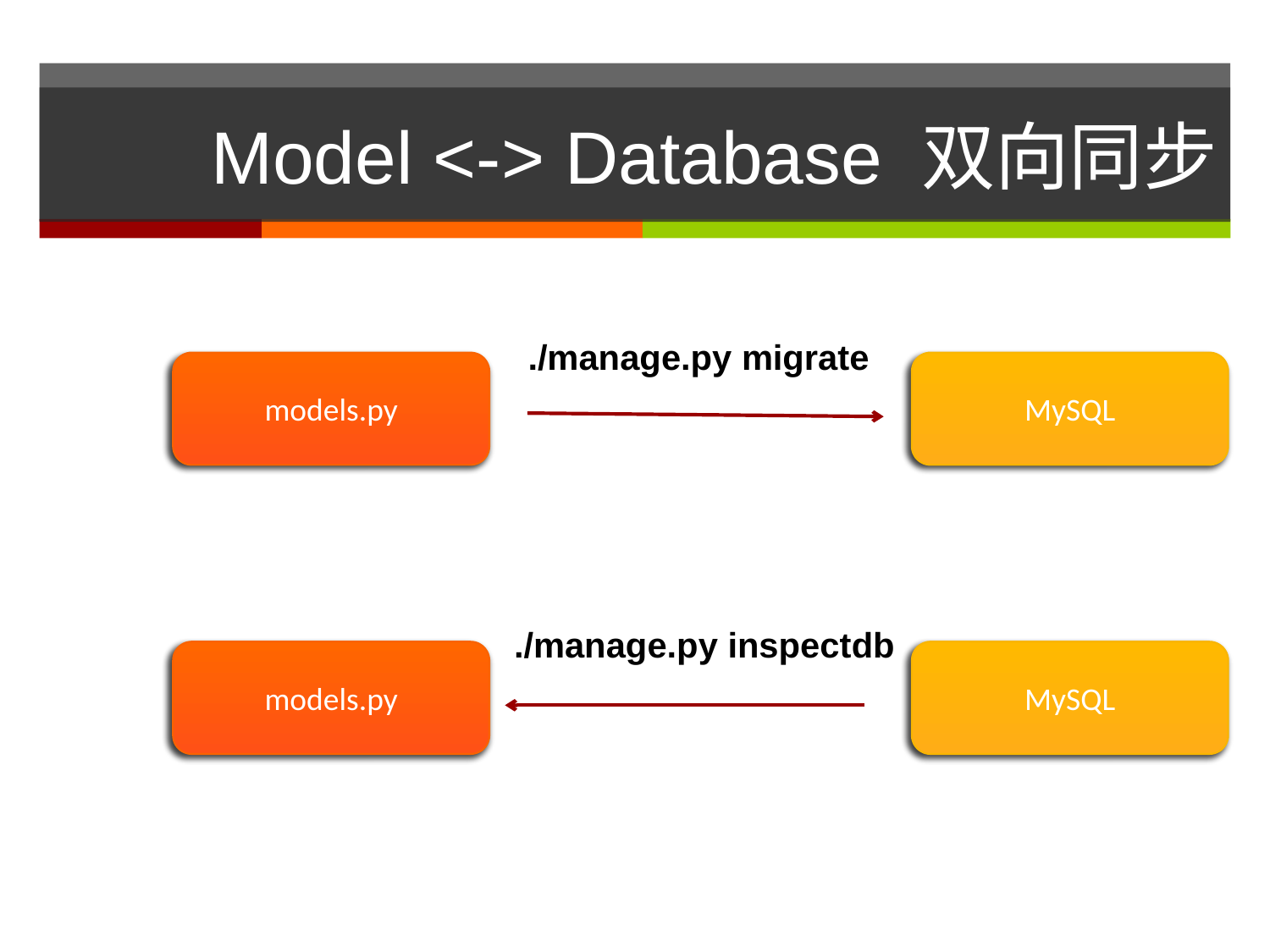

# Model <-> Database 双向同步
./manage.py migrate
models.py
MySQL
./manage.py inspectdb
models.py
MySQL